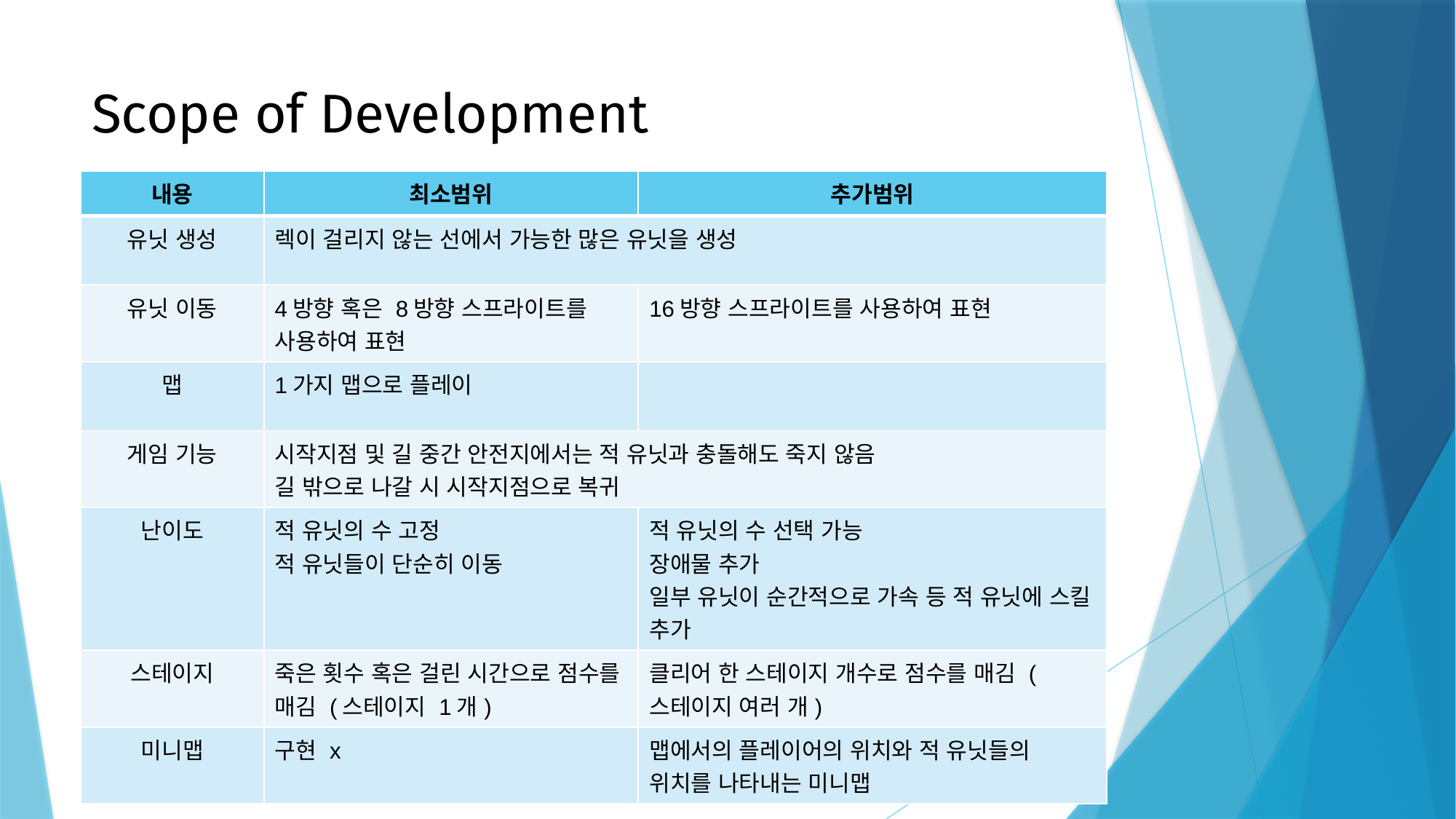

# Scope of Development
| 내용 | 최소범위 | 추가범위 |
| --- | --- | --- |
| 유닛 생성 | 렉이 걸리지 않는 선에서 가능한 많은 유닛을 생성 |  |
| 유닛 이동 | 4방향 혹은 8방향 스프라이트를 사용하여 표현 | 16방향 스프라이트를 사용하여 표현 |
| 맵 | 1가지 맵으로 플레이 |  |
| 게임 기능 | 시작지점 및 길 중간 안전지에서는 적 유닛과 충돌해도 죽지 않음 길 밖으로 나갈 시 시작지점으로 복귀 |  |
| 난이도 | 적 유닛의 수 고정 적 유닛들이 단순히 이동 | 적 유닛의 수 선택 가능 장애물 추가 일부 유닛이 순간적으로 가속 등 적 유닛에 스킬 추가 |
| 스테이지 | 죽은 횟수 혹은 걸린 시간으로 점수를 매김 (스테이지 1개) | 클리어 한 스테이지 개수로 점수를 매김 (스테이지 여러 개) |
| 미니맵 | 구현 x | 맵에서의 플레이어의 위치와 적 유닛들의 위치를 나타내는 미니맵 |